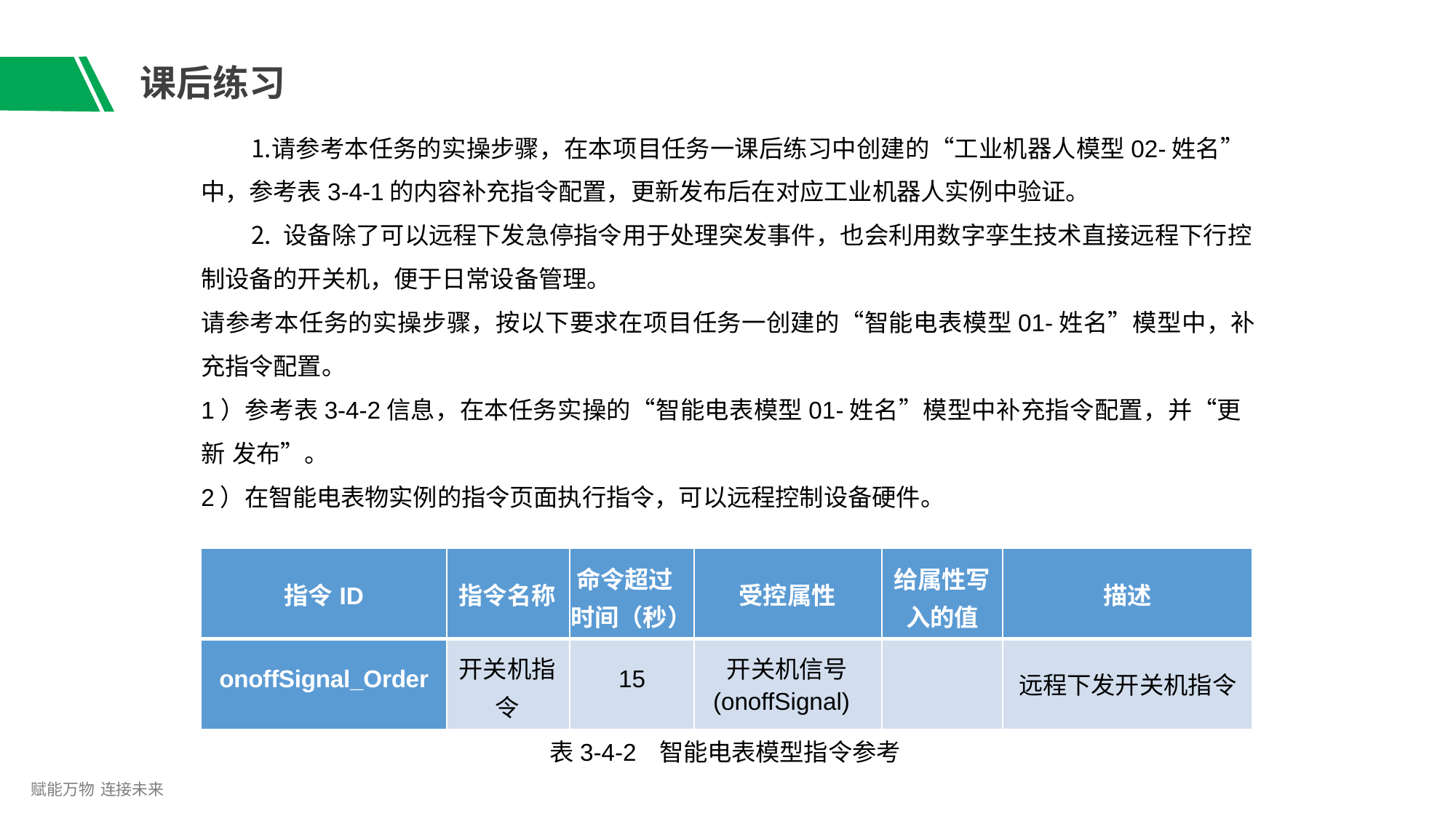

# 课后练习
请参考本任务的实操步骤，在本项目任务一课后练习中创建的“工业机器人模型02-姓名”  中，参考表3-4-1的内容补充指令配置，更新发布后在对应工业机器人实例中验证。
设备除了可以远程下发急停指令用于处理突发事件，也会利用数字孪生技术直接远程下行控
制设备的开关机，便于日常设备管理。
请参考本任务的实操步骤，按以下要求在项目任务一创建的“智能电表模型01-姓名”模型中，补 充指令配置。
1）参考表3-4-2信息，在本任务实操的“智能电表模型01-姓名”模型中补充指令配置，并“更新 发布”。
2）在智能电表物实例的指令页面执行指令，可以远程控制设备硬件。
| 指令ID | 指令名称 | 命令超过 时间（秒） | 受控属性 | 给属性写 入的值 | 描述 |
| --- | --- | --- | --- | --- | --- |
| onoffSignal\_Order | 开关机指 令 | 15 | 开关机信号 (onoffSignal) |  | 远程下发开关机指令 |
表3-4-2
智能电表模型指令参考
赋能万物 连接未来